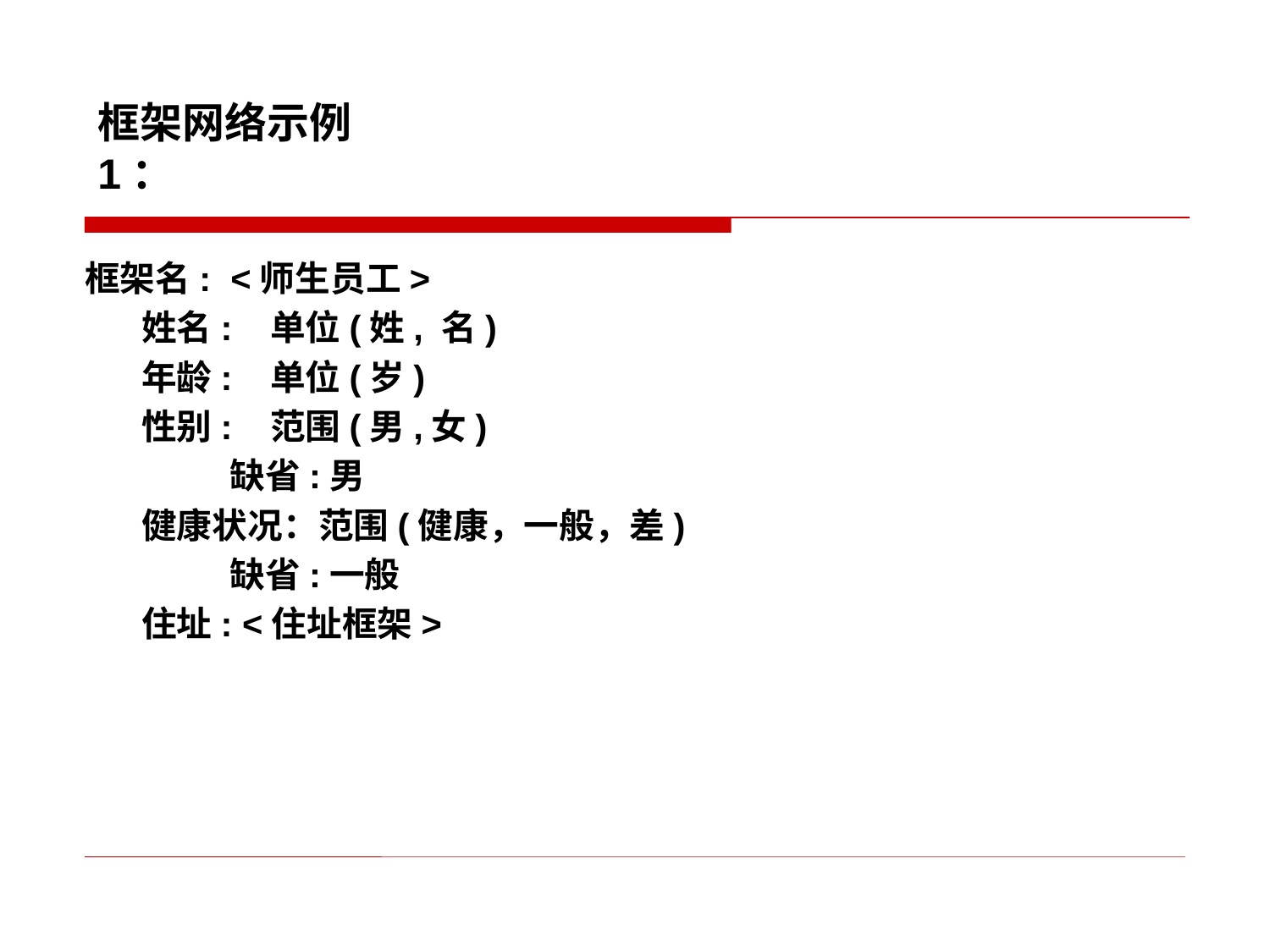

# 框架网络示例1：
框架名:  <师生员工>
      姓名:   单位(姓, 名)
      年龄:   单位(岁)
      性别:   范围(男,女)
                 缺省:男
      健康状况：范围(健康，一般，差)
                 缺省:一般
      住址: <住址框架>